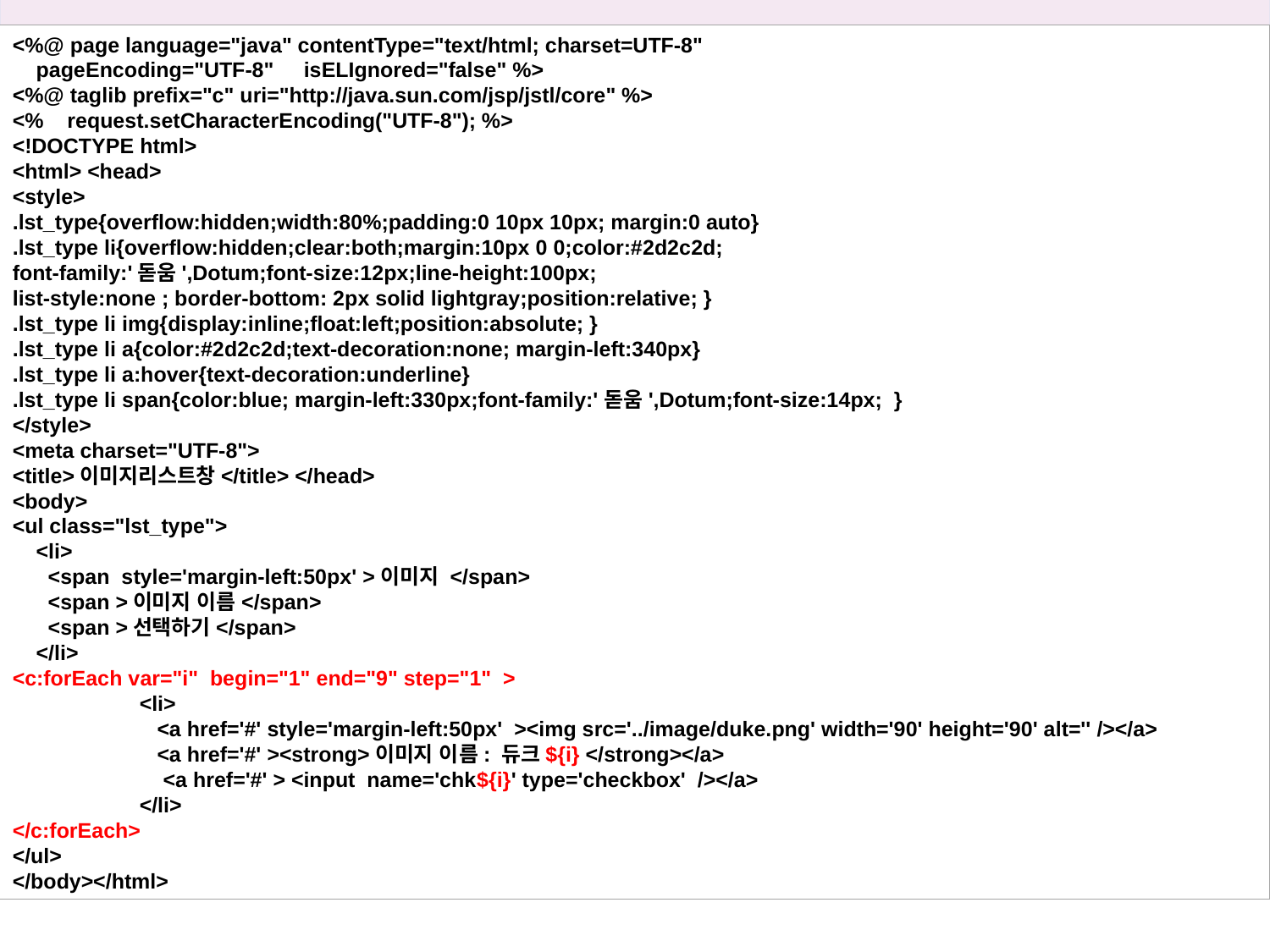

14장 표현 언어와 JSTL
<%@ page language="java" contentType="text/html; charset=UTF-8"
    pageEncoding="UTF-8"     isELIgnored="false" %>
<%@ taglib prefix="c" uri="http://java.sun.com/jsp/jstl/core" %>
<%    request.setCharacterEncoding("UTF-8"); %>
<!DOCTYPE html>
<html> <head>
<style>
.lst_type{overflow:hidden;width:80%;padding:0 10px 10px; margin:0 auto}
.lst_type li{overflow:hidden;clear:both;margin:10px 0 0;color:#2d2c2d;
font-family:'돋움',Dotum;font-size:12px;line-height:100px;
list-style:none ; border-bottom: 2px solid lightgray;position:relative; }
.lst_type li img{display:inline;float:left;position:absolute; }
.lst_type li a{color:#2d2c2d;text-decoration:none; margin-left:340px}
.lst_type li a:hover{text-decoration:underline}
.lst_type li span{color:blue; margin-left:330px;font-family:'돋움',Dotum;font-size:14px;  }
</style>
<meta charset="UTF-8">
<title>이미지리스트창</title> </head>
<body>
<ul class="lst_type">
    <li>
      <span  style='margin-left:50px' >이미지 </span>
      <span >이미지 이름</span>
      <span >선택하기</span>
    </li>
<c:forEach var="i"  begin="1" end="9" step="1"  >
	<li>
	   <a href='#' style='margin-left:50px'  ><img src='../image/duke.png' width='90' height='90' alt='' /></a>
	   <a href='#' ><strong>이미지 이름: 듀크${i} </strong></a>
	    <a href='#' > <input  name='chk${i}' type='checkbox'  /></a>
	</li>
</c:forEach>
</ul>
</body></html>
14.7 Core 태그 라이브러리 실습 예제